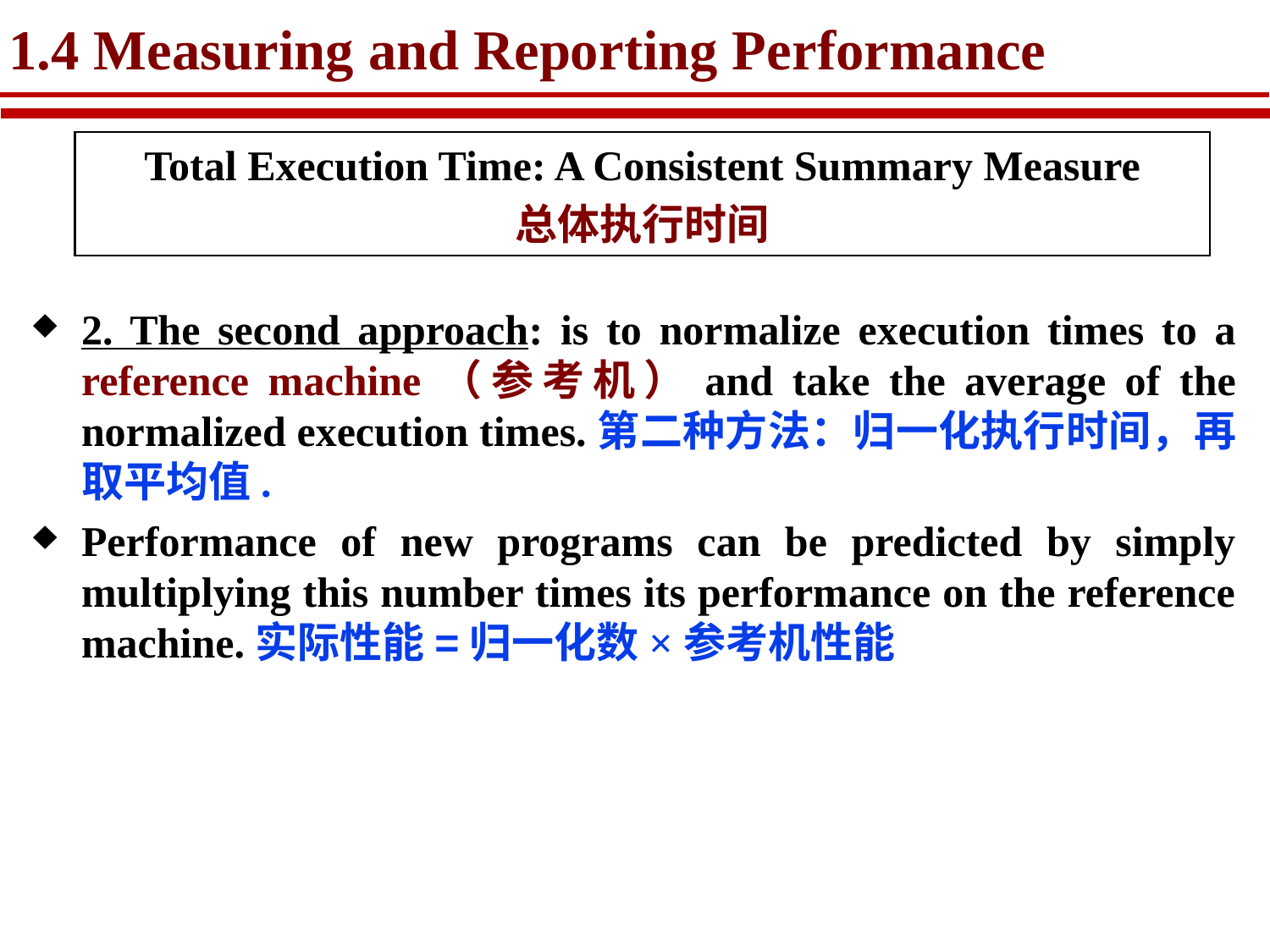

# 1.4 Measuring and Reporting Performance
Total Execution Time: A Consistent Summary Measure
总体执行时间
2. The second approach: is to normalize execution times to a reference machine（参考机）and take the average of the normalized execution times.第二种方法：归一化执行时间，再取平均值.
Performance of new programs can be predicted by simply multiplying this number times its performance on the reference machine.实际性能=归一化数×参考机性能